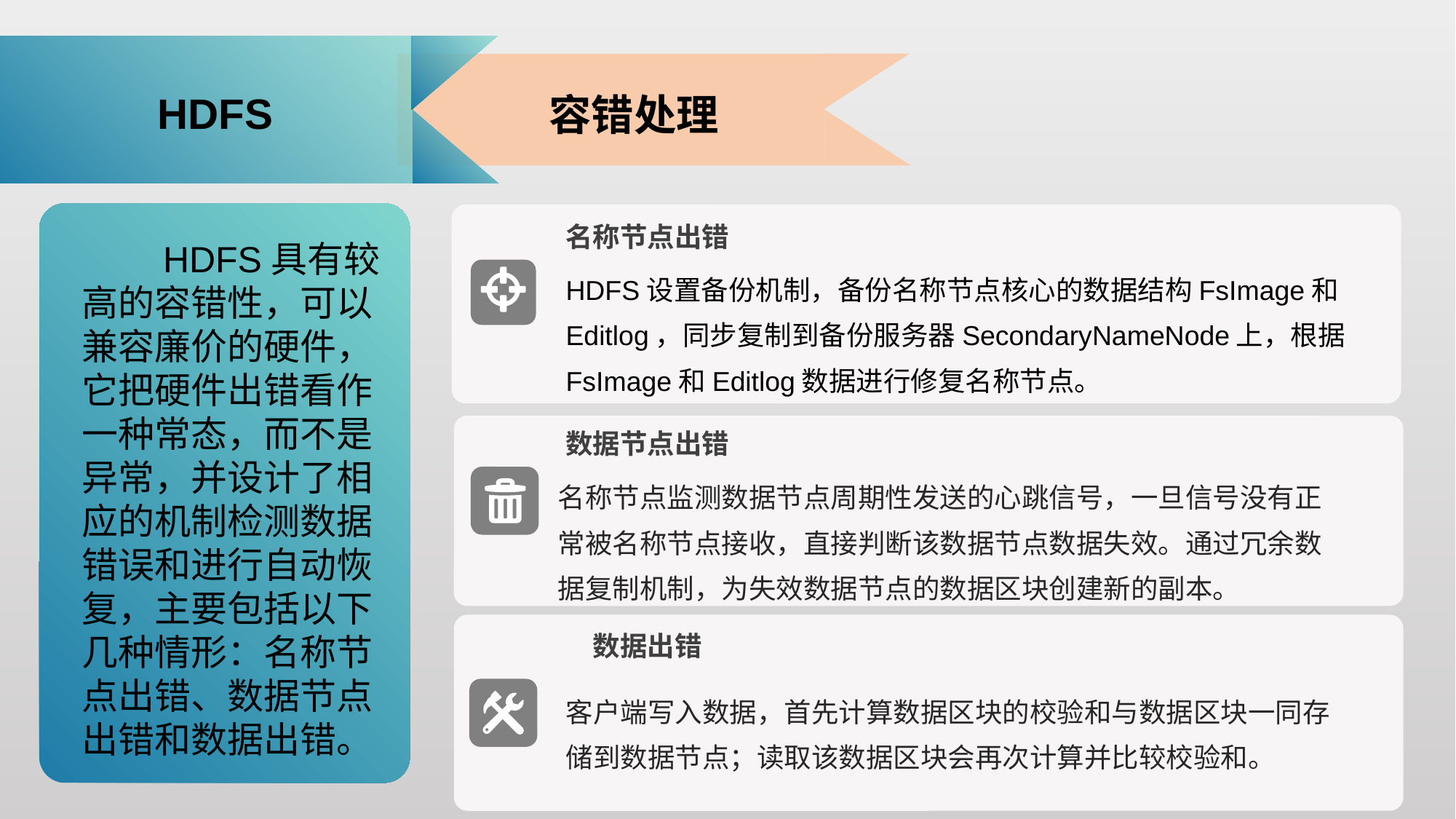

HDFS
容错处理

名称节点出错
        HDFS具有较高的容错性，可以兼容廉价的硬件，它把硬件出错看作一种常态，而不是异常，并设计了相应的机制检测数据错误和进行自动恢复，主要包括以下几种情形：名称节点出错、数据节点出错和数据出错。

HDFS设置备份机制，备份名称节点核心的数据结构FsImage和Editlog，同步复制到备份服务器SecondaryNameNode上，根据FsImage和Editlog数据进行修复名称节点。

数据节点出错
名称节点监测数据节点周期性发送的心跳信号，一旦信号没有正常被名称节点接收，直接判断该数据节点数据失效。通过冗余数据复制机制，为失效数据节点的数据区块创建新的副本。

### Chart

| Category |
|---|
标题文字

数据出错
请输入文字替换请输入文字替换请输入文字替换请输入
客户端写入数据，首先计算数据区块的校验和与数据区块一同存储到数据节点；读取该数据区块会再次计算并比较校验和。